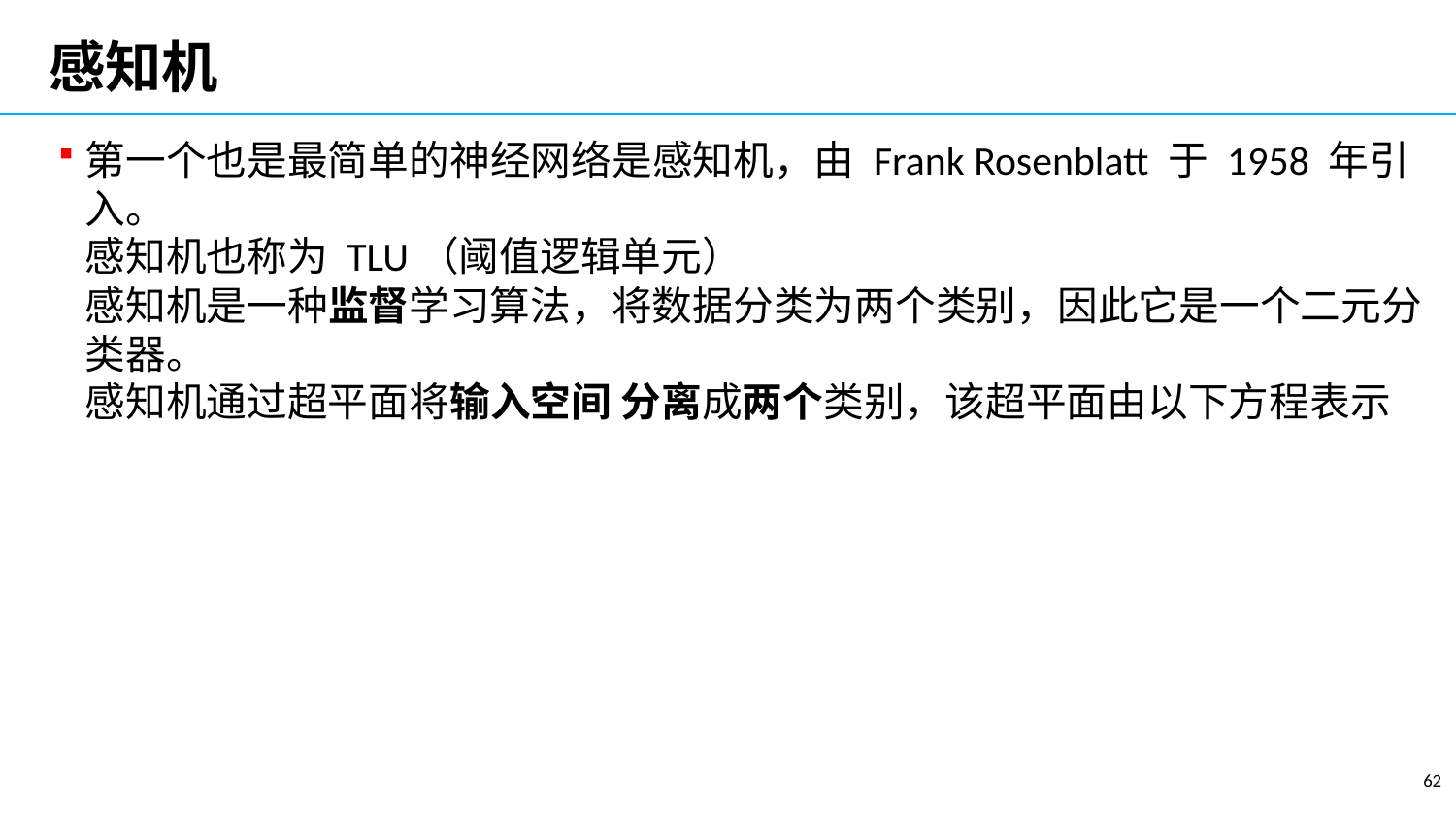

# 感知机

第一个也是最简单的神经网络是感知机，由 Frank Rosenblatt 于 1958 年引入。
感知机也称为 TLU（阈值逻辑单元）
感知机是一种监督学习算法，将数据分类为两个类别，因此它是一个二元分类器。
感知机通过超平面将输入空间 分离成两个类别，该超平面由以下方程表示
62